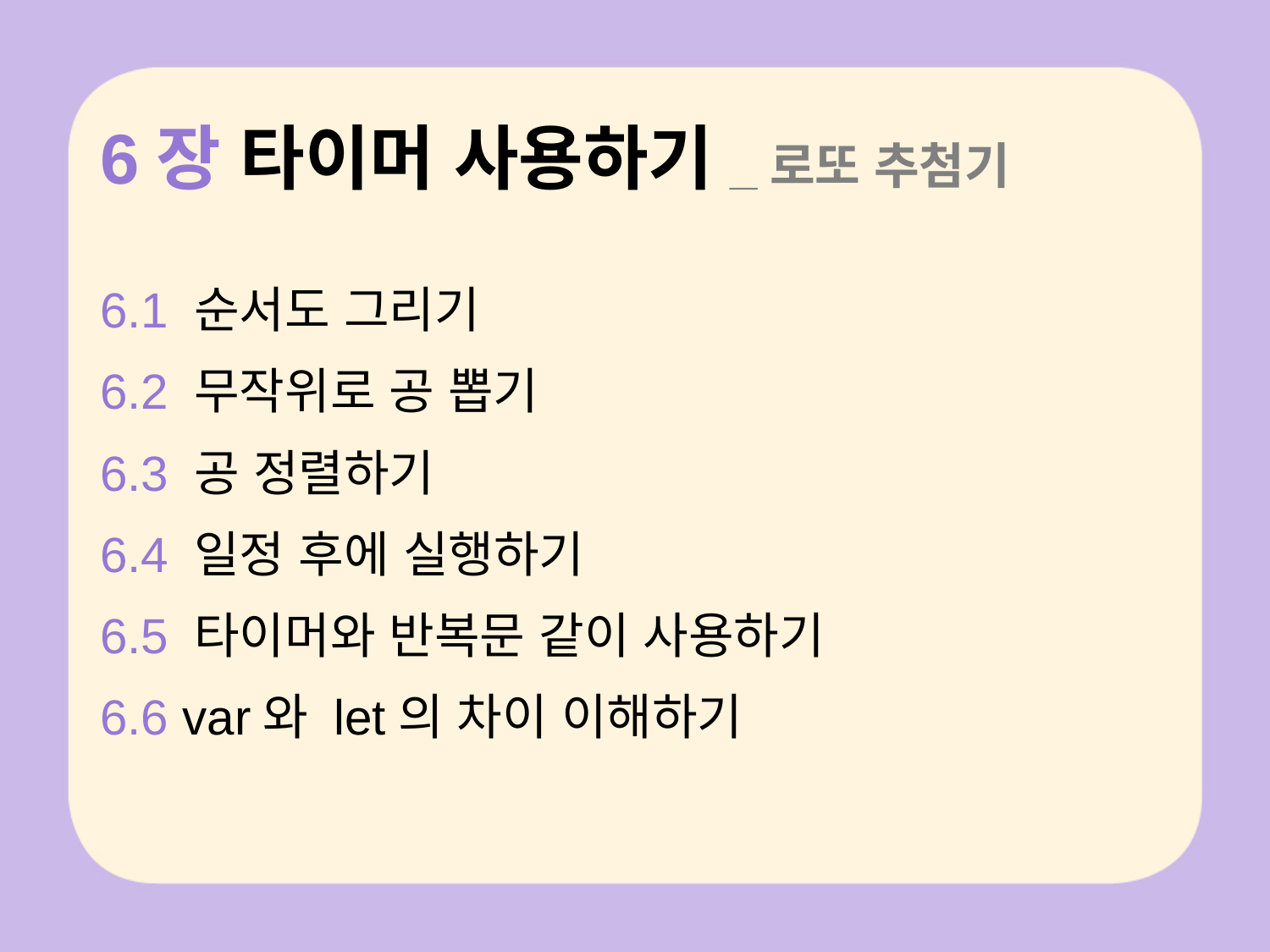

# 6장 타이머 사용하기_로또 추첨기
6.1 순서도 그리기
6.2 무작위로 공 뽑기
6.3 공 정렬하기
6.4 일정 후에 실행하기
6.5 타이머와 반복문 같이 사용하기
6.6 var와 let의 차이 이해하기